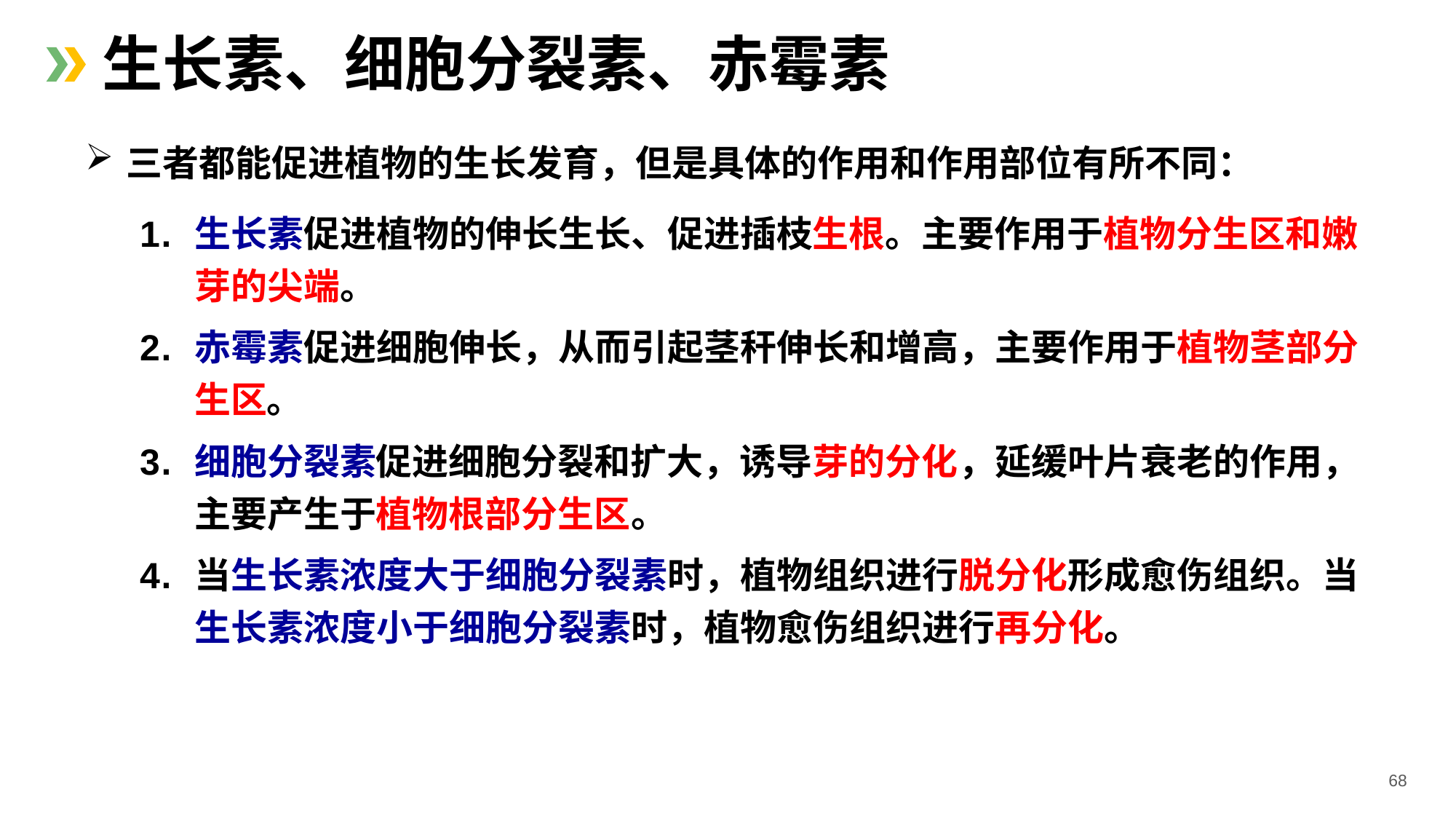

# 生长素、细胞分裂素、赤霉素
三者都能促进植物的生长发育，但是具体的作用和作用部位有所不同：
生长素促进植物的伸长生长、促进插枝生根。主要作用于植物分生区和嫩芽的尖端。
赤霉素促进细胞伸长，从而引起茎秆伸长和增高，主要作用于植物茎部分生区。
细胞分裂素促进细胞分裂和扩大，诱导芽的分化，延缓叶片衰老的作用，主要产生于植物根部分生区。
当生长素浓度大于细胞分裂素时，植物组织进行脱分化形成愈伤组织。当生长素浓度小于细胞分裂素时，植物愈伤组织进行再分化。
68